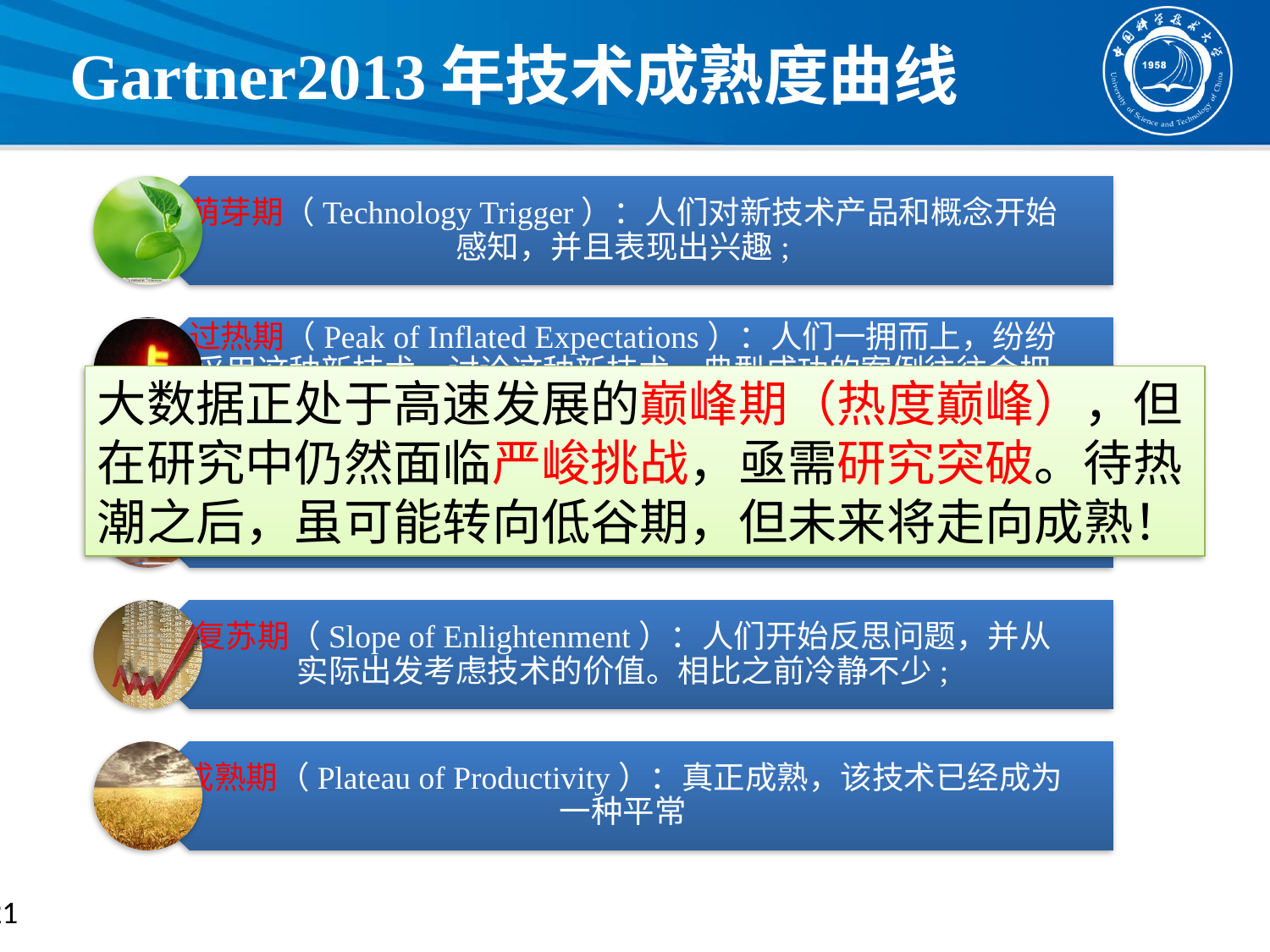

Gartner2013年技术成熟度曲线
萌芽期（Technology Trigger）：人们对新技术产品和概念开始感知，并且表现出兴趣;
过热期（Peak of Inflated Expectations）：人们一拥而上，纷纷采用这种新技术，讨论这种新技术。典型成功的案例往往会把人们的这种热情加上把催化剂;
低谷期（Trough of Disillusionment）：过度的预期，严峻的现实，往往会把人们心理的一把火浇灭;
复苏期（Slope of Enlightenment）：人们开始反思问题，并从实际出发考虑技术的价值。相比之前冷静不少;
成熟期（Plateau of Productivity）：真正成熟，该技术已经成为一种平常
大数据正处于高速发展的巅峰期（热度巅峰），但在研究中仍然面临严峻挑战，亟需研究突破。待热潮之后，虽可能转向低谷期，但未来将走向成熟！